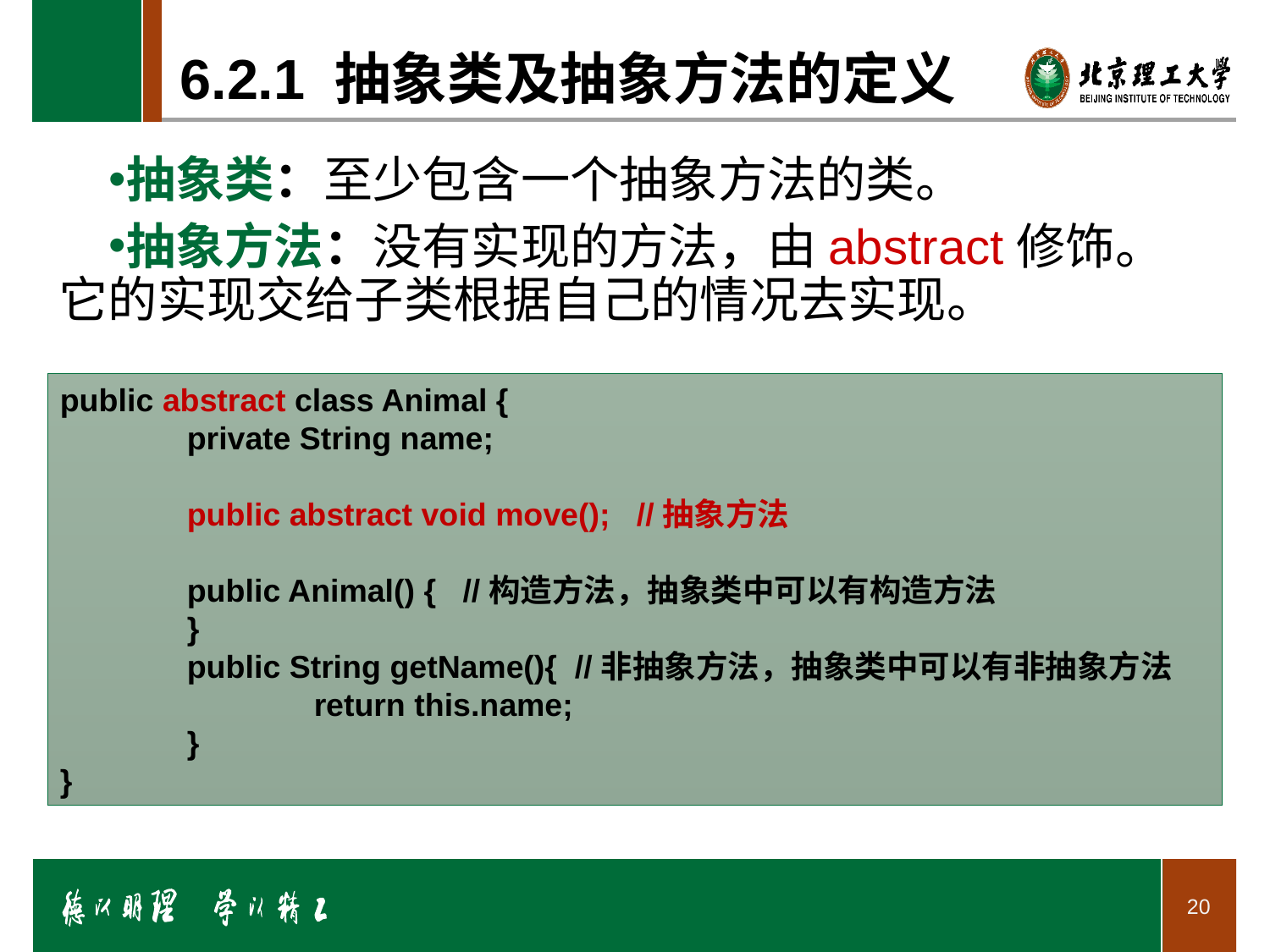

# 6.2.1 抽象类及抽象方法的定义
抽象类：至少包含一个抽象方法的类。
抽象方法：没有实现的方法，由abstract修饰。它的实现交给子类根据自己的情况去实现。

public abstract class Animal {
	private String name;

	public abstract void move();   //抽象方法

	public Animal() {   //构造方法，抽象类中可以有构造方法
	}
	public String getName(){  //非抽象方法，抽象类中可以有非抽象方法
		return this.name;
	}
}